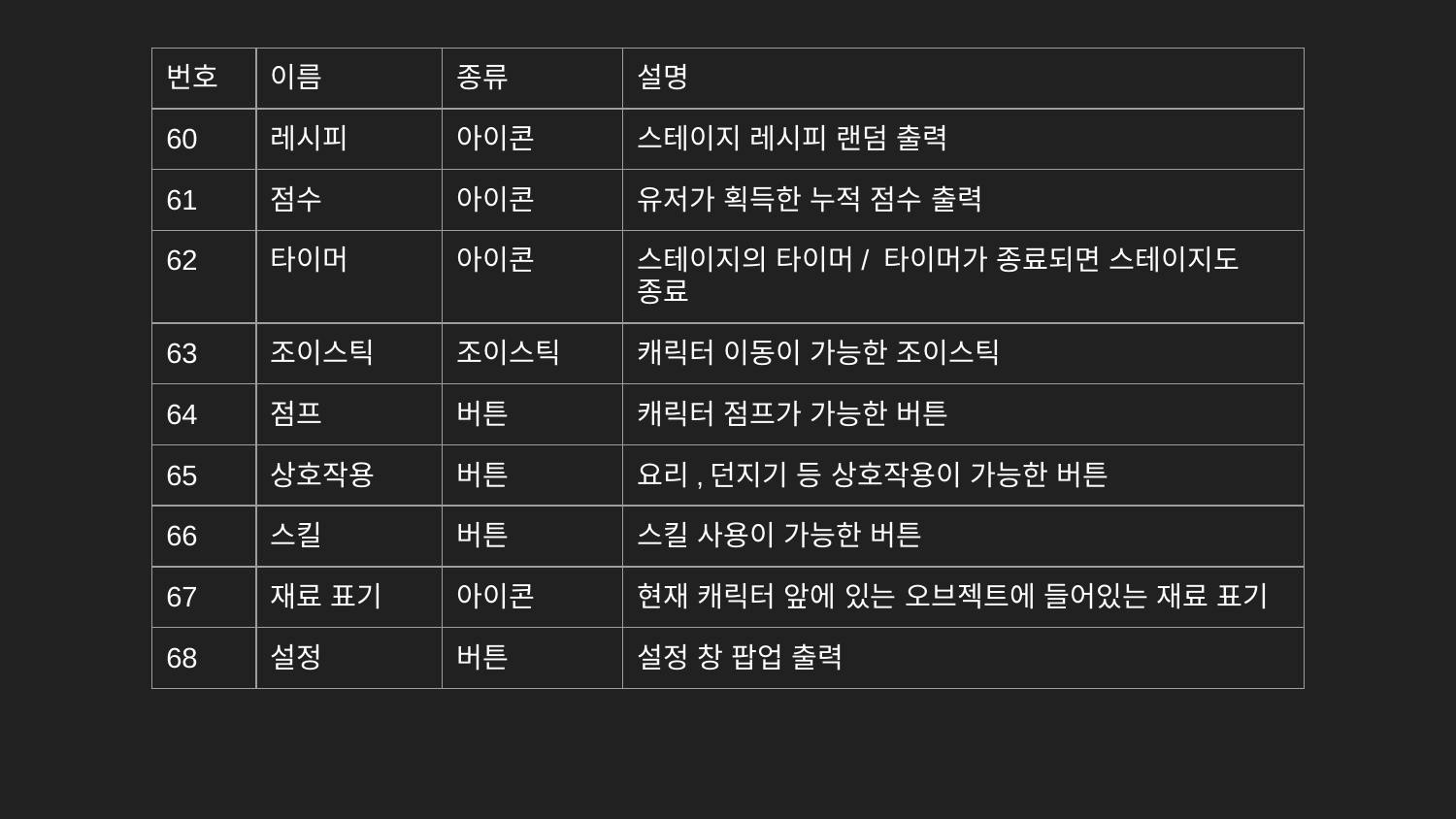

| 번호 | 이름 | 종류 | 설명 |
| --- | --- | --- | --- |
| 60 | 레시피 | 아이콘 | 스테이지 레시피 랜덤 출력 |
| 61 | 점수 | 아이콘 | 유저가 획득한 누적 점수 출력 |
| 62 | 타이머 | 아이콘 | 스테이지의 타이머/ 타이머가 종료되면 스테이지도 종료 |
| 63 | 조이스틱 | 조이스틱 | 캐릭터 이동이 가능한 조이스틱 |
| 64 | 점프 | 버튼 | 캐릭터 점프가 가능한 버튼 |
| 65 | 상호작용 | 버튼 | 요리,던지기 등 상호작용이 가능한 버튼 |
| 66 | 스킬 | 버튼 | 스킬 사용이 가능한 버튼 |
| 67 | 재료 표기 | 아이콘 | 현재 캐릭터 앞에 있는 오브젝트에 들어있는 재료 표기 |
| 68 | 설정 | 버튼 | 설정 창 팝업 출력 |